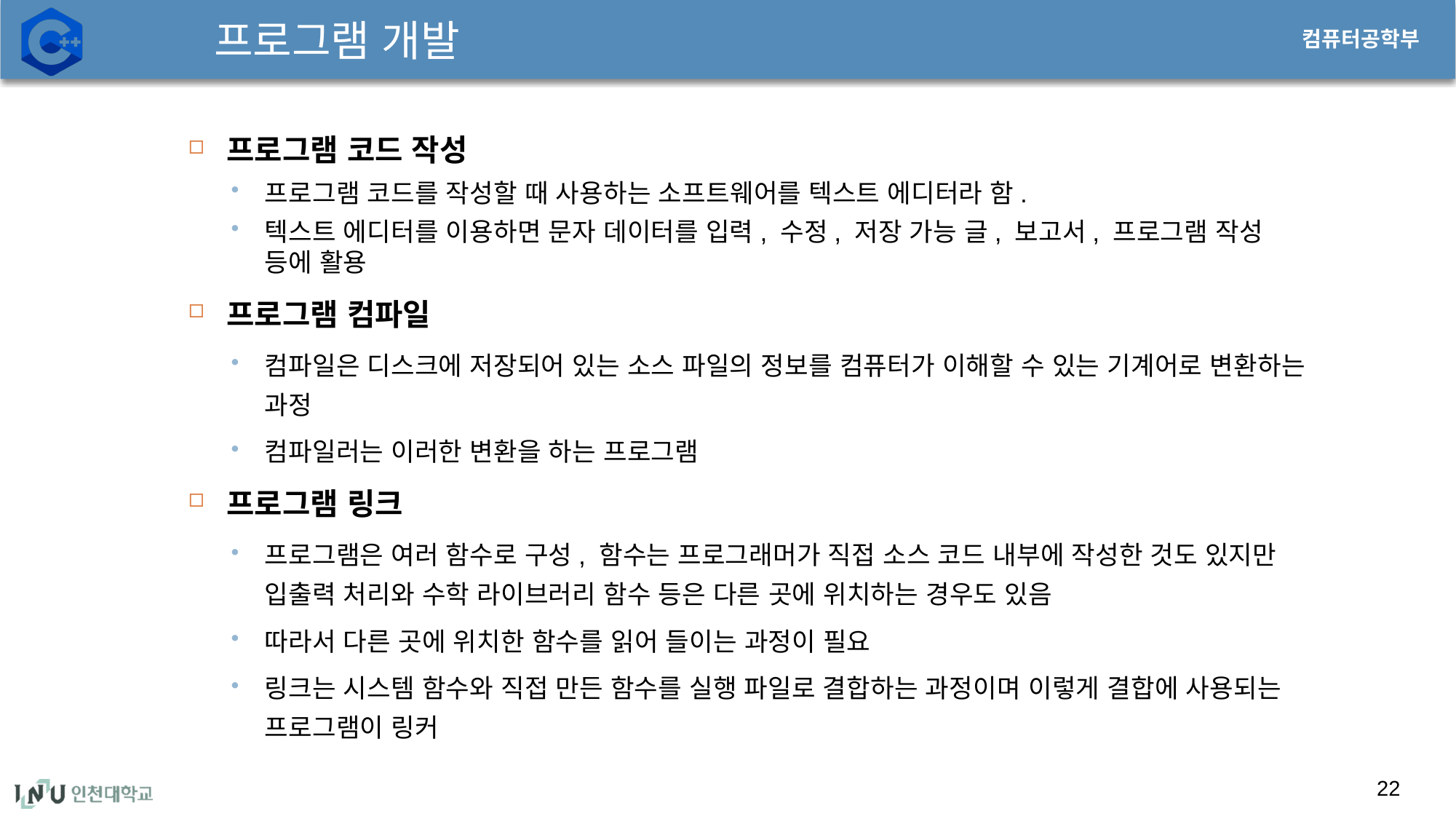

# 프로그램 개발
프로그램 코드 작성
프로그램 코드를 작성할 때 사용하는 소프트웨어를 텍스트 에디터라 함.
텍스트 에디터를 이용하면 문자 데이터를 입력, 수정, 저장 가능 글, 보고서, 프로그램 작성 등에 활용
프로그램 컴파일
컴파일은 디스크에 저장되어 있는 소스 파일의 정보를 컴퓨터가 이해할 수 있는 기계어로 변환하는 과정
컴파일러는 이러한 변환을 하는 프로그램
프로그램 링크
프로그램은 여러 함수로 구성, 함수는 프로그래머가 직접 소스 코드 내부에 작성한 것도 있지만 입출력 처리와 수학 라이브러리 함수 등은 다른 곳에 위치하는 경우도 있음
따라서 다른 곳에 위치한 함수를 읽어 들이는 과정이 필요
링크는 시스템 함수와 직접 만든 함수를 실행 파일로 결합하는 과정이며 이렇게 결합에 사용되는 프로그램이 링커